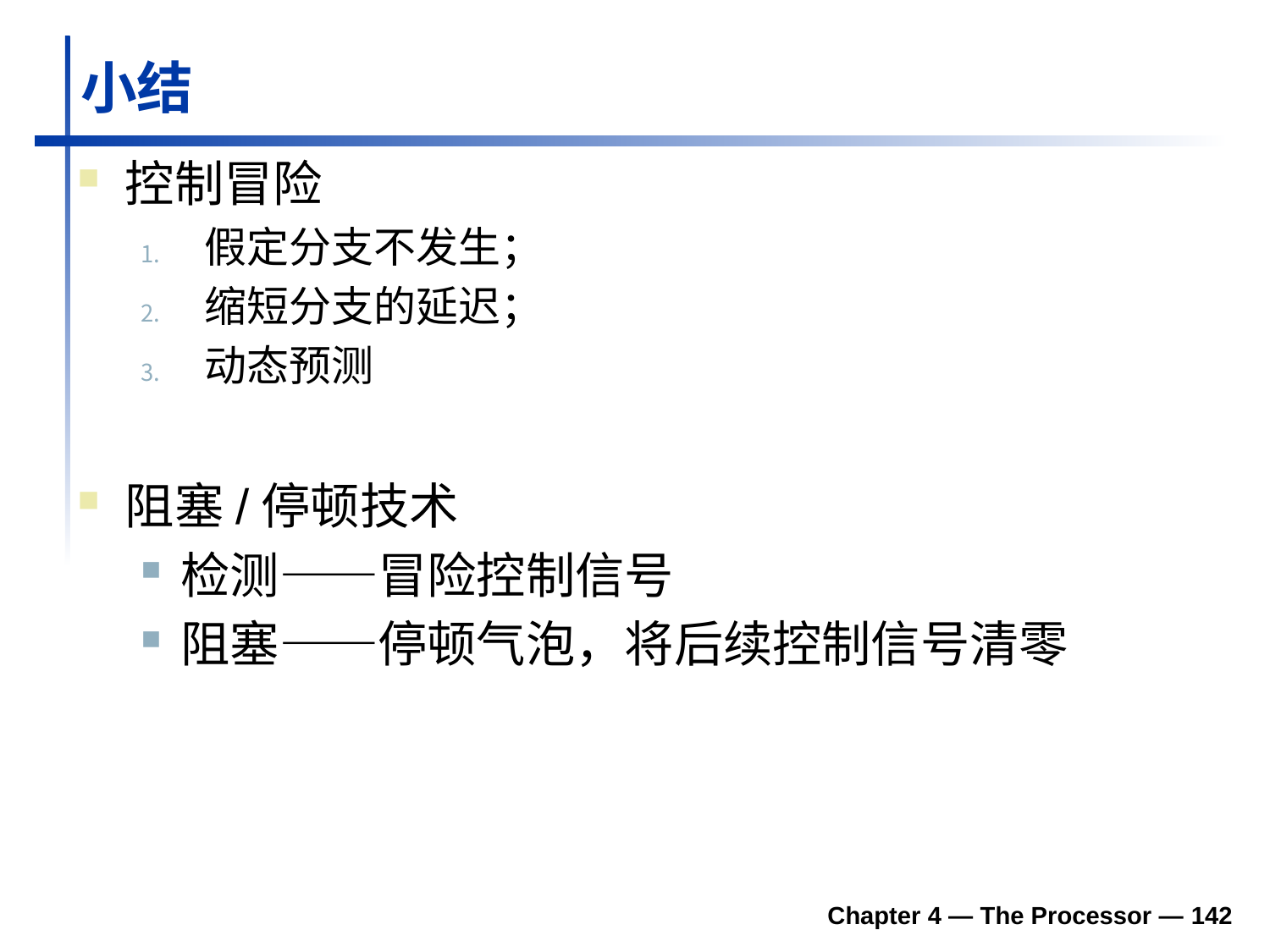

# 小结
控制冒险
假定分支不发生；
缩短分支的延迟；
动态预测

阻塞/停顿技术
检测——冒险控制信号
阻塞——停顿气泡，将后续控制信号清零
Chapter 4 — The Processor — 142